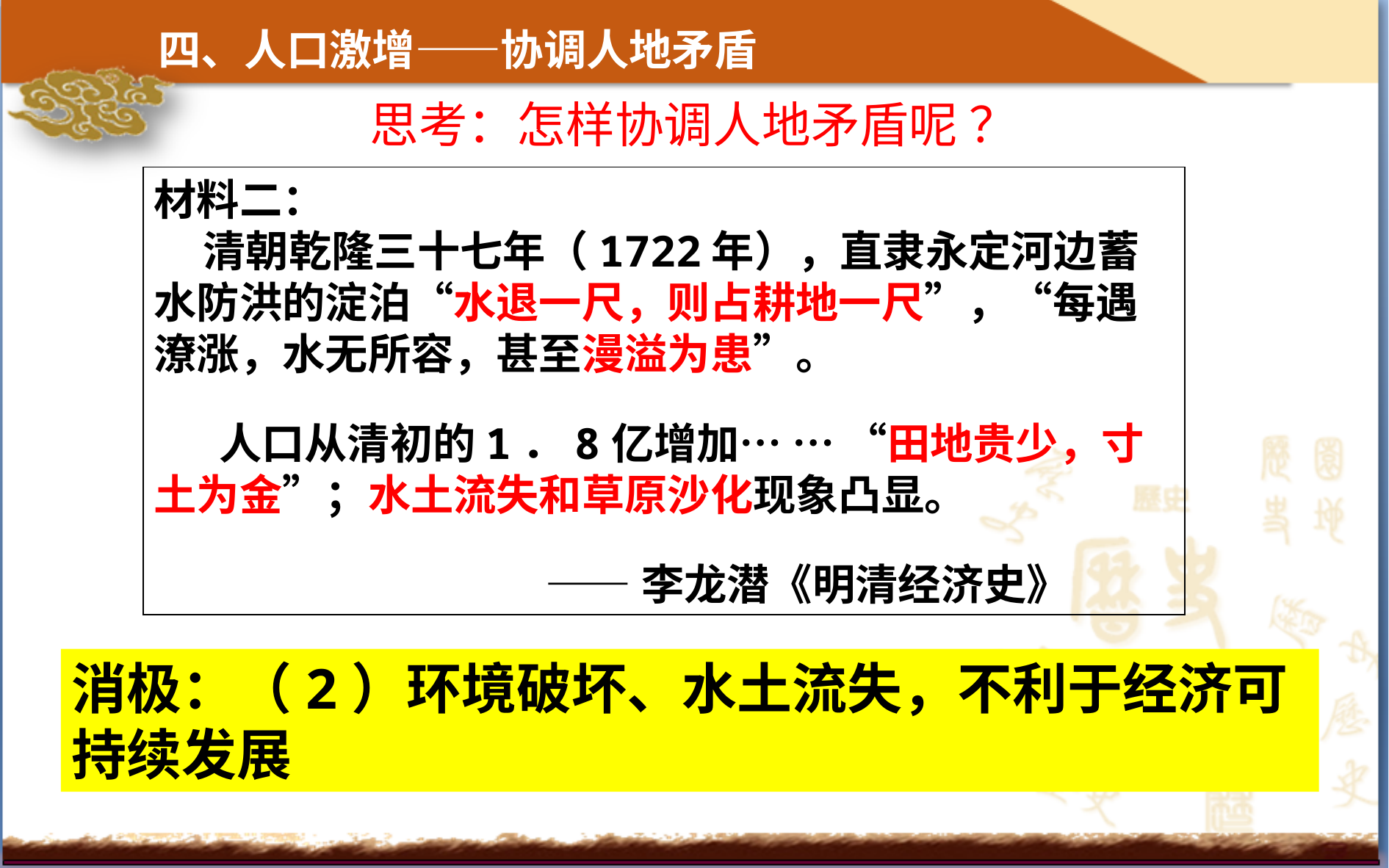

四、人口激增——协调人地矛盾
思考：怎样协调人地矛盾呢 ？
材料二：
    清朝乾隆三十七年（1722年），直隶永定河边蓄水防洪的淀泊“水退一尺，则占耕地一尺”，“每遇潦涨，水无所容，甚至漫溢为患”。

        人口从清初的1．8亿增加… … “田地贵少，寸土为金”；水土流失和草原沙化现象凸显。

                                         ——李龙潜《明清经济史》
消极：（2）环境破坏、水土流失，不利于经济可持续发展